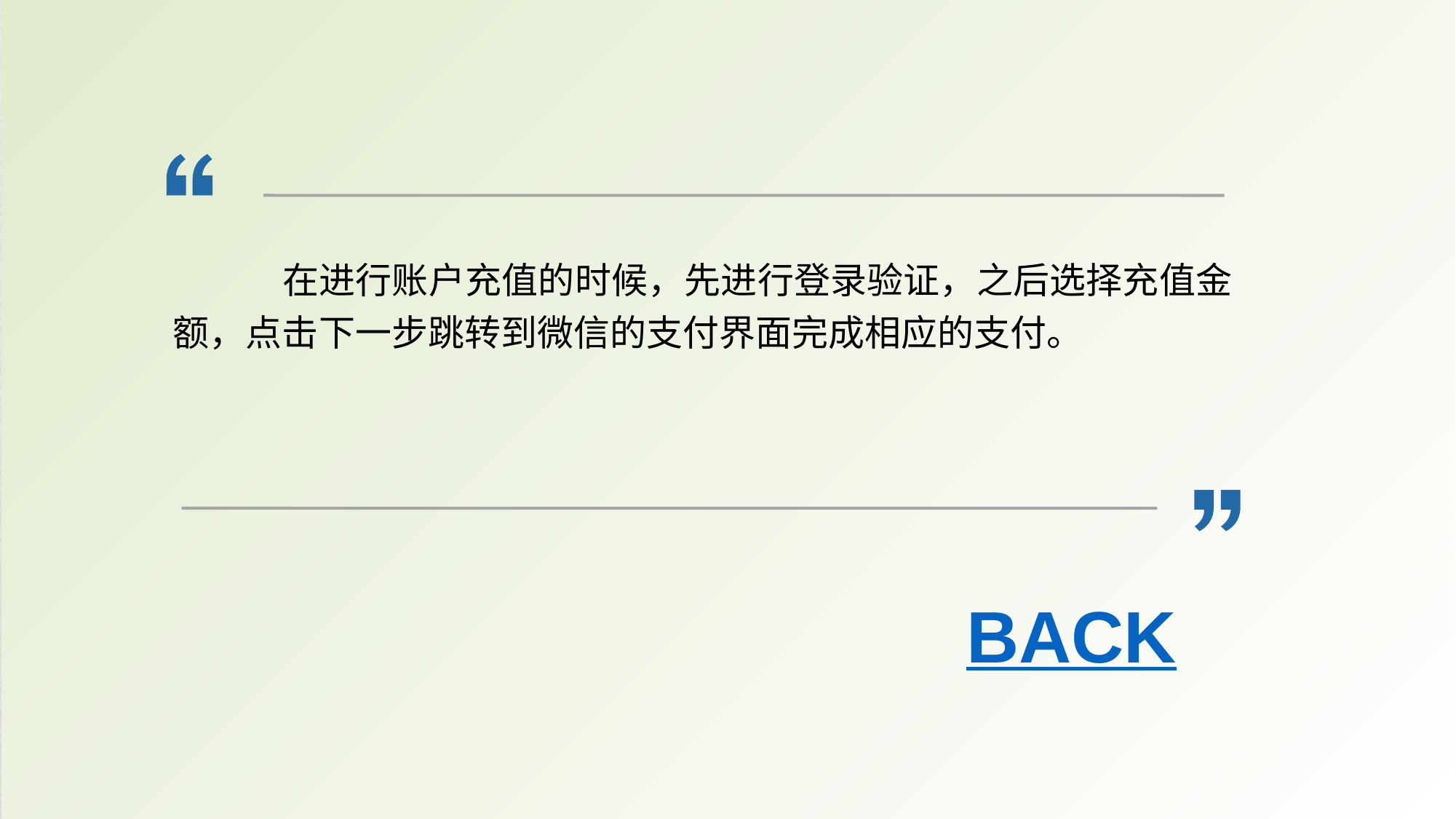

在进行账户充值的时候，先进行登录验证，之后选择充值金额，点击下一步跳转到微信的支付界面完成相应的支付。

BACK